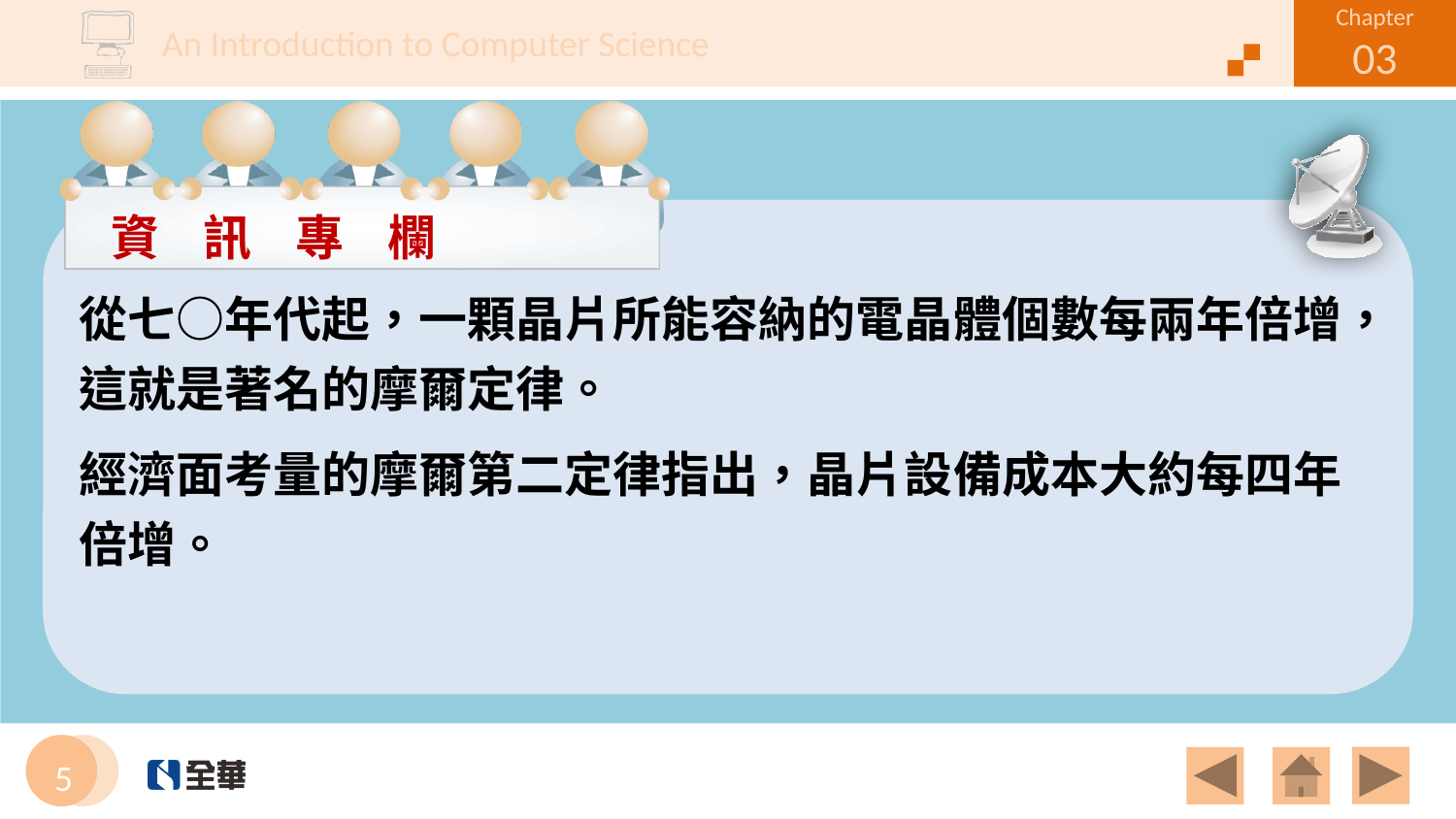

從七○年代起，一顆晶片所能容納的電晶體個數每兩年倍增，這就是著名的摩爾定律。
經濟面考量的摩爾第二定律指出，晶片設備成本大約每四年倍增。